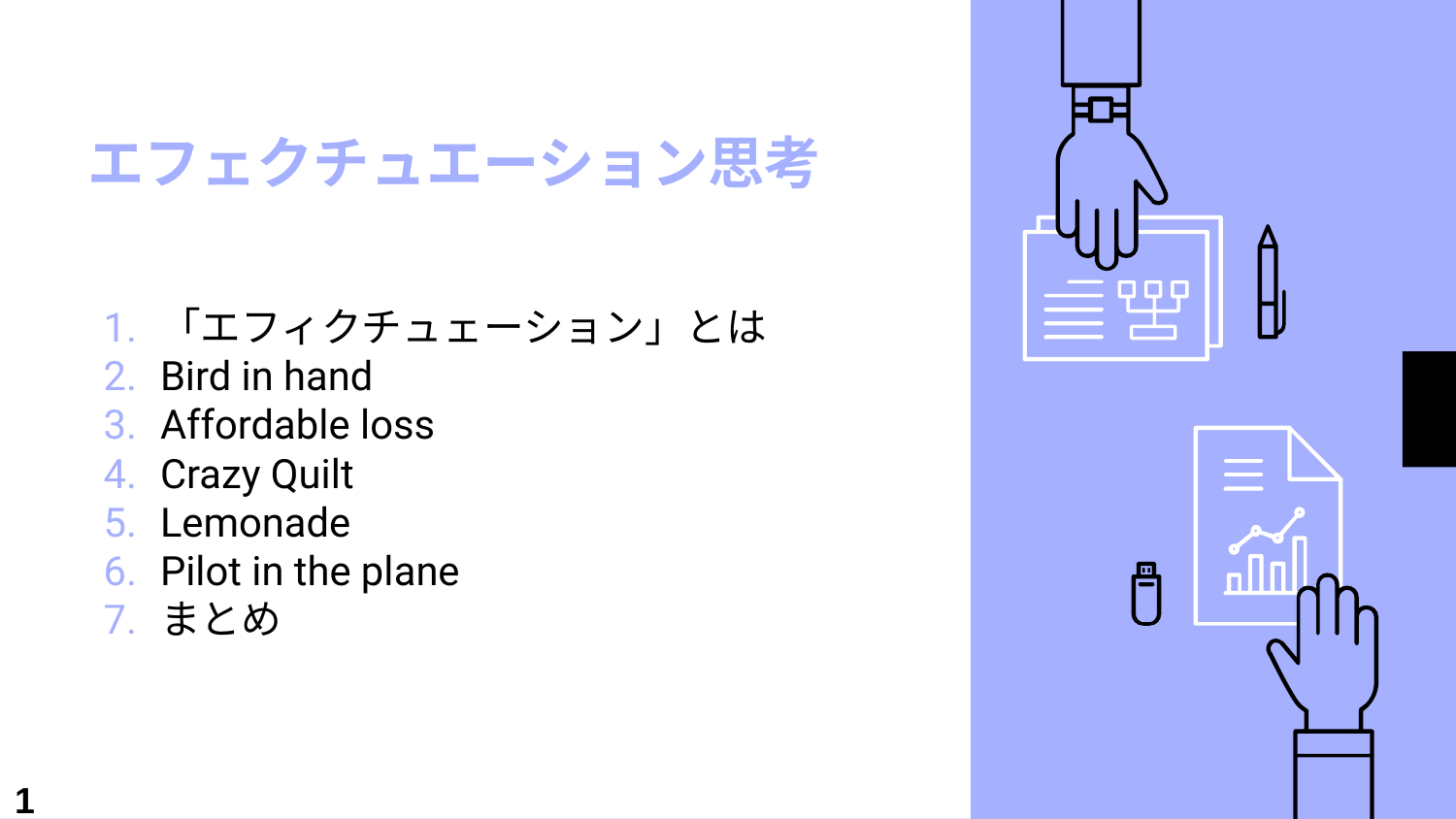

# エフェクチュエーション思考
「エフィクチュェーション」とは
Bird in hand
Affordable loss
Crazy Quilt
Lemonade
Pilot in the plane
まとめ
1